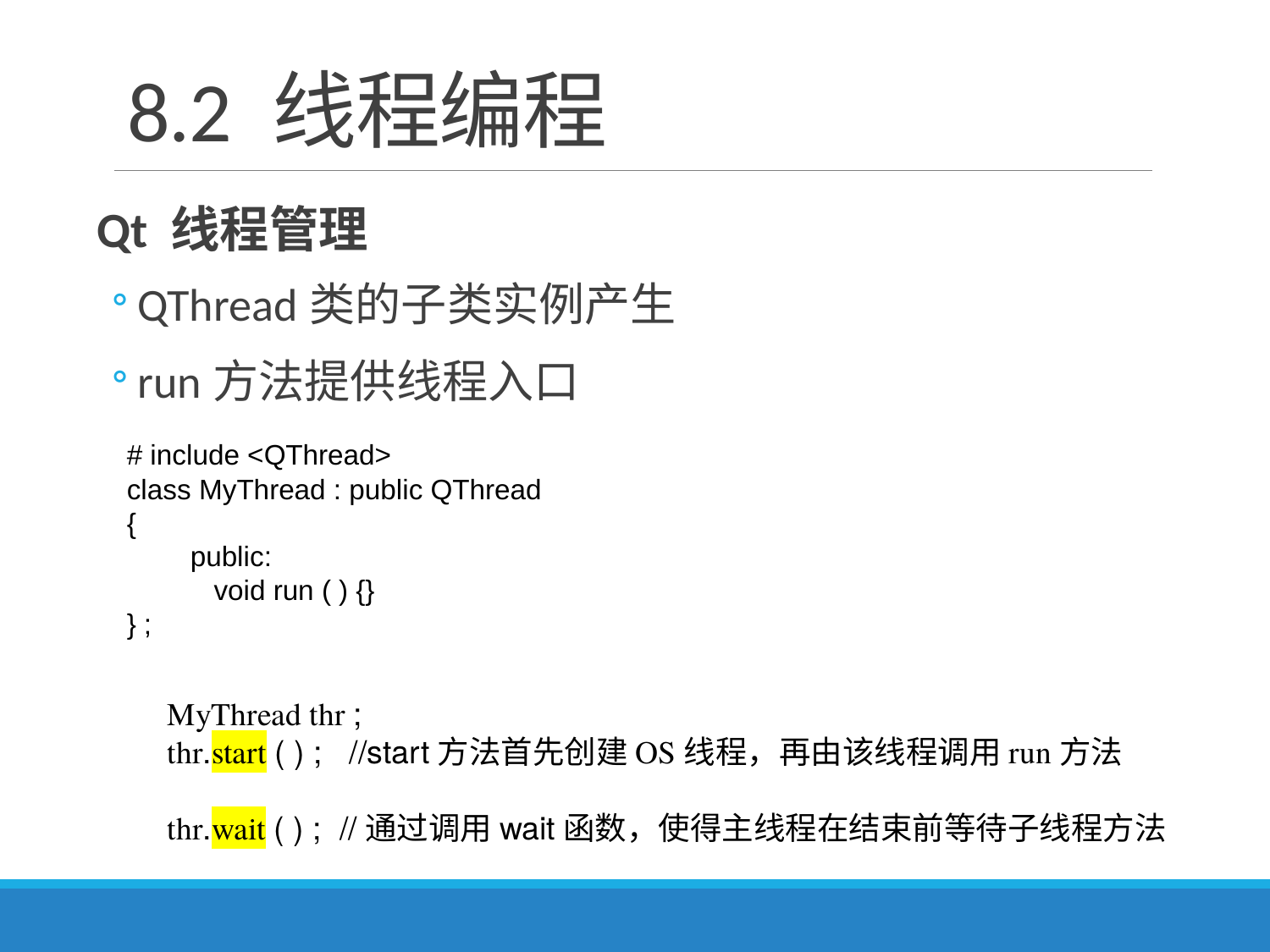

# 8.2 线程编程
Qt 线程管理
QThread类的子类实例产生
run方法提供线程入口

# include <QThread>
class MyThread : public QThread
{
public:
   void run ( ) {}
} ;

MyThread thr ;
thr.start ( ) ;   //start方法首先创建OS线程，再由该线程调用run方法

thr.wait ( ) ;  //通过调用wait函数，使得主线程在结束前等待子线程方法
16